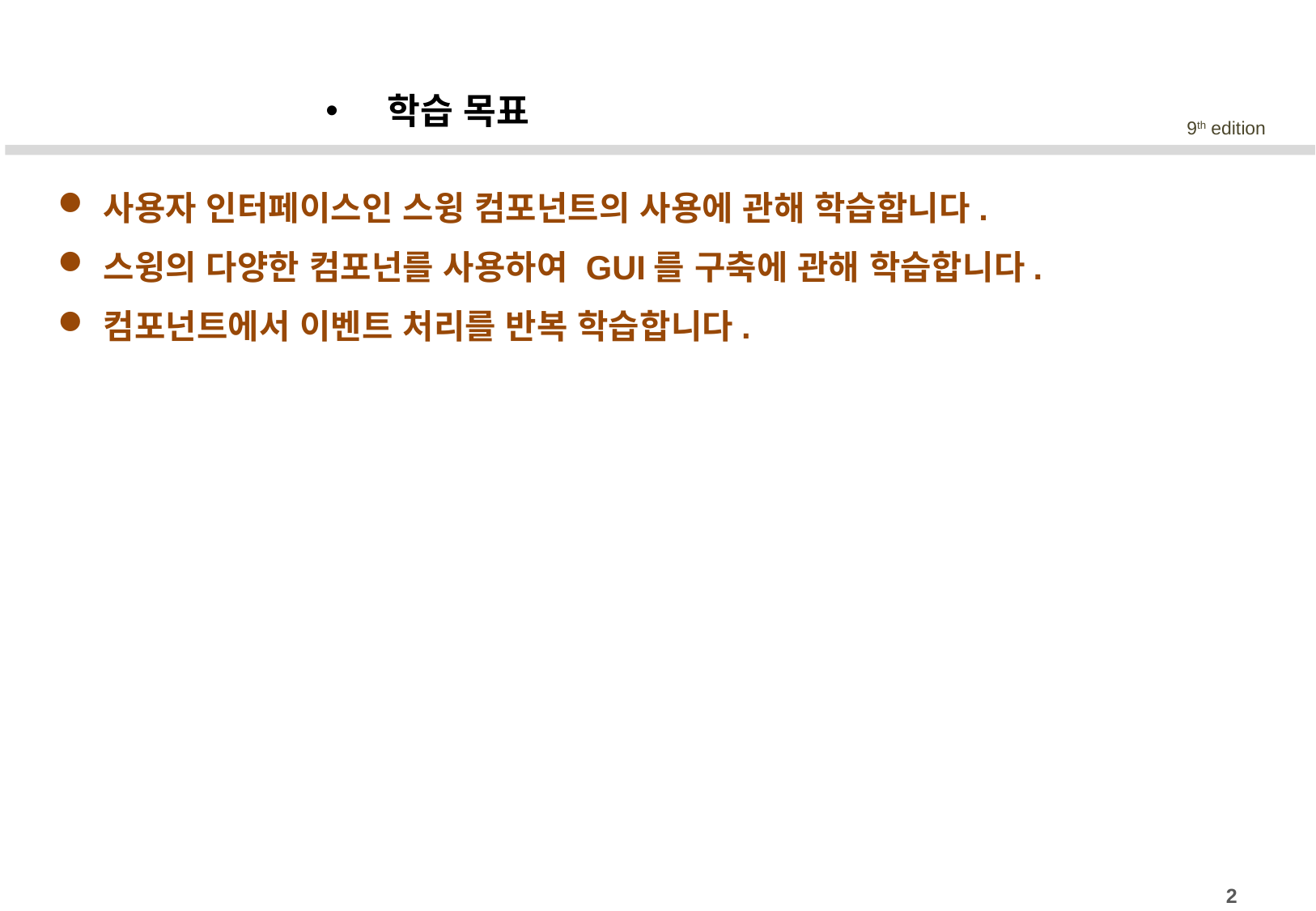

학습 목표
사용자 인터페이스인 스윙 컴포넌트의 사용에 관해 학습합니다.
스윙의 다양한 컴포넌를 사용하여 GUI를 구축에 관해 학습합니다.
컴포넌트에서 이벤트 처리를 반복 학습합니다.
2